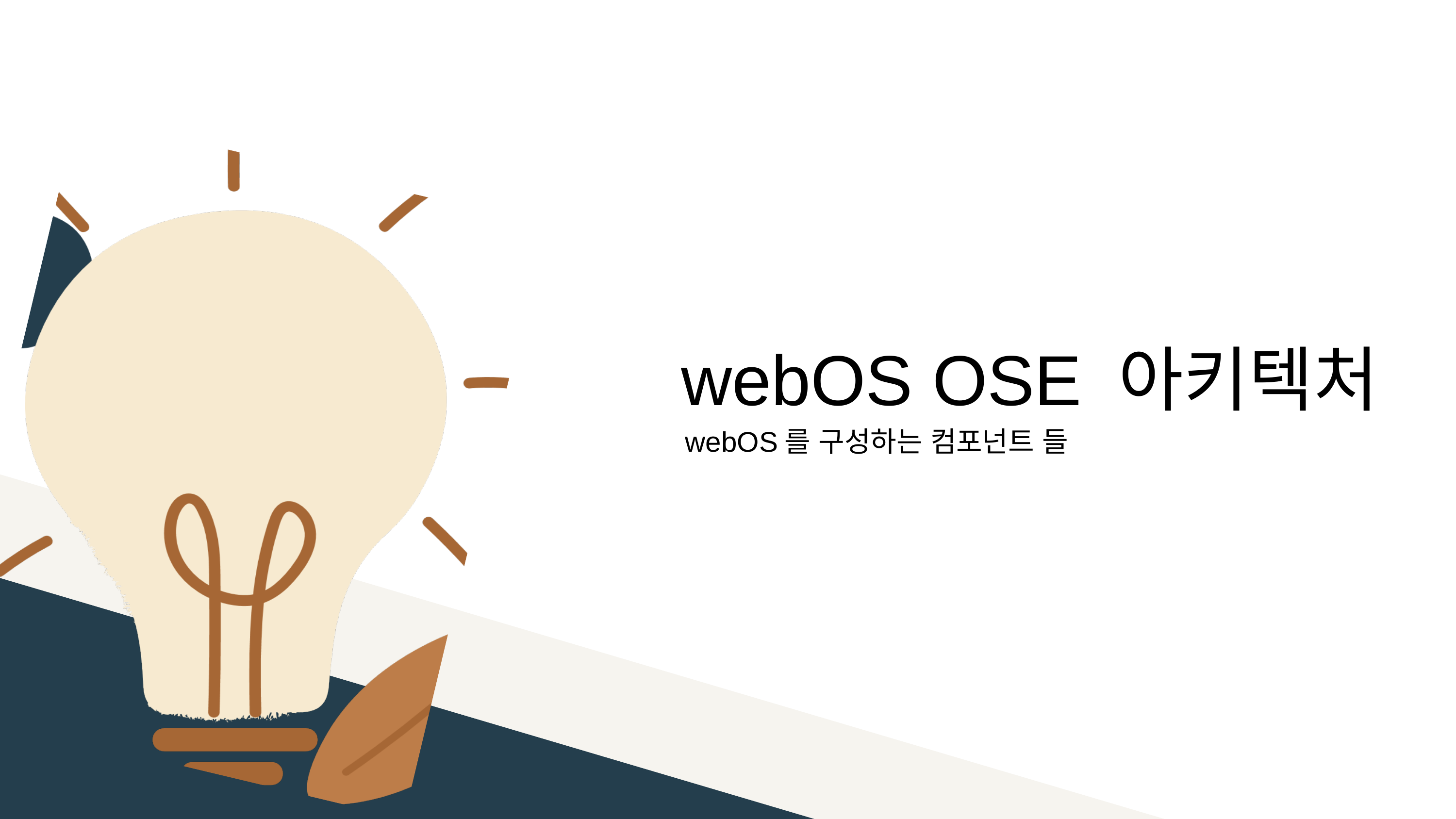

webOS OSE 아키텍처
 webOS를 구성하는 컴포넌트 들